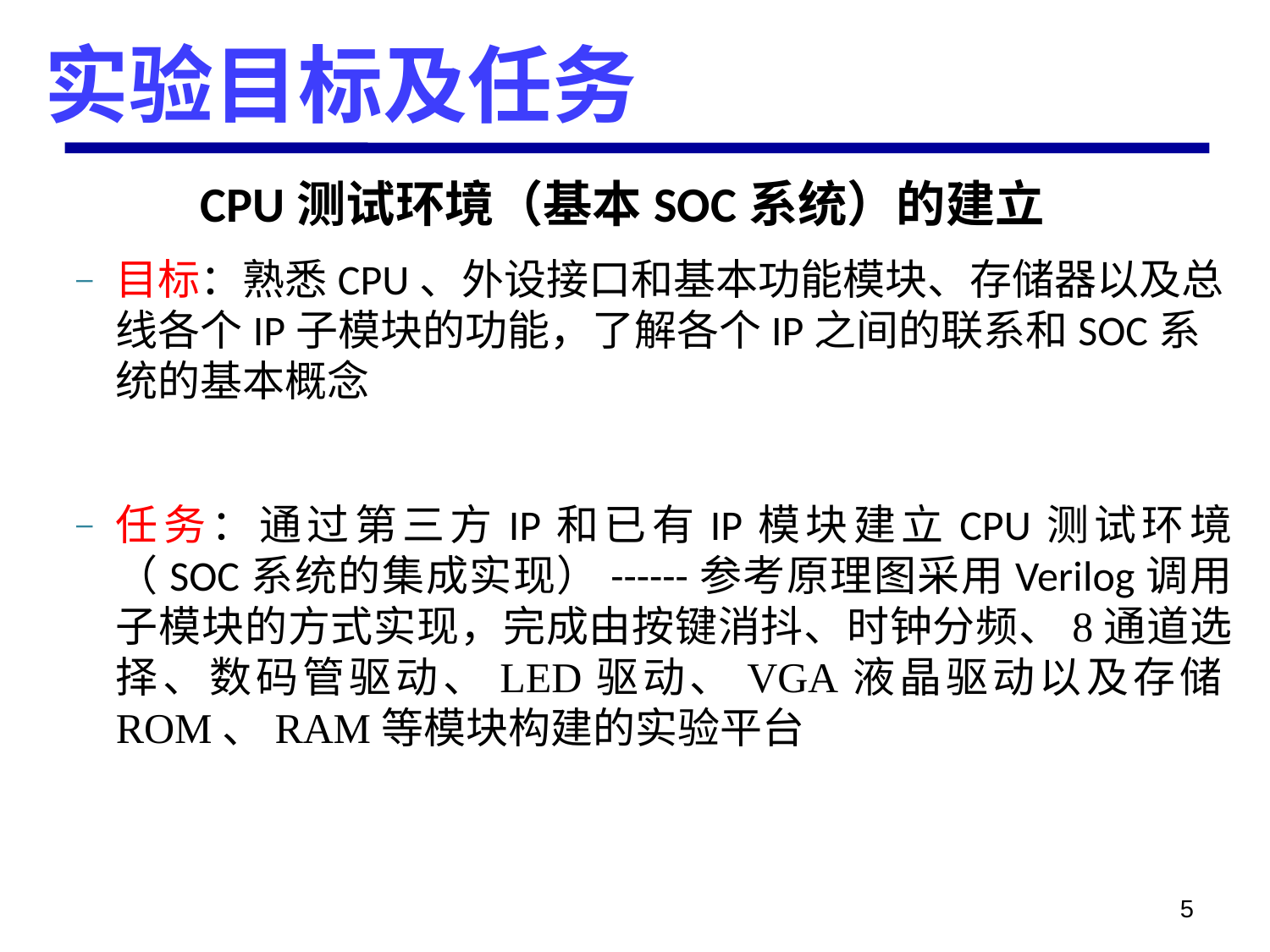

# 实验目标及任务
CPU测试环境（基本SOC系统）的建立
目标：熟悉CPU、外设接口和基本功能模块、存储器以及总线各个IP子模块的功能，了解各个IP之间的联系和SOC系统的基本概念

任务：通过第三方IP和已有IP模块建立CPU测试环境（SOC系统的集成实现）------参考原理图采用Verilog调用子模块的方式实现，完成由按键消抖、时钟分频、8通道选择、数码管驱动、LED驱动、VGA液晶驱动以及存储ROM、RAM等模块构建的实验平台

5